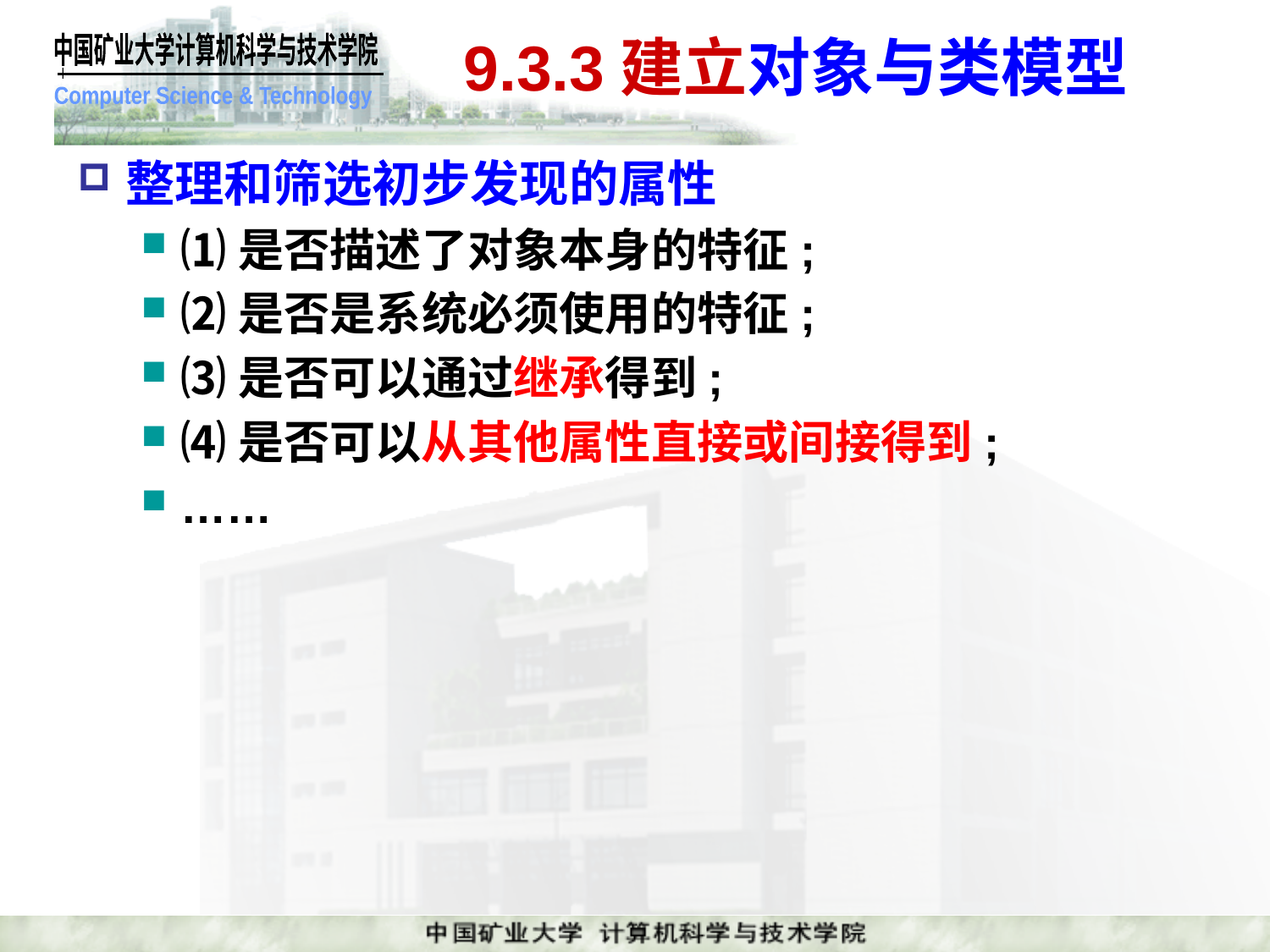

# 9.3.3建立对象与类模型
整理和筛选初步发现的属性
⑴是否描述了对象本身的特征;
⑵是否是系统必须使用的特征;
⑶是否可以通过继承得到;
⑷是否可以从其他属性直接或间接得到;
……
143